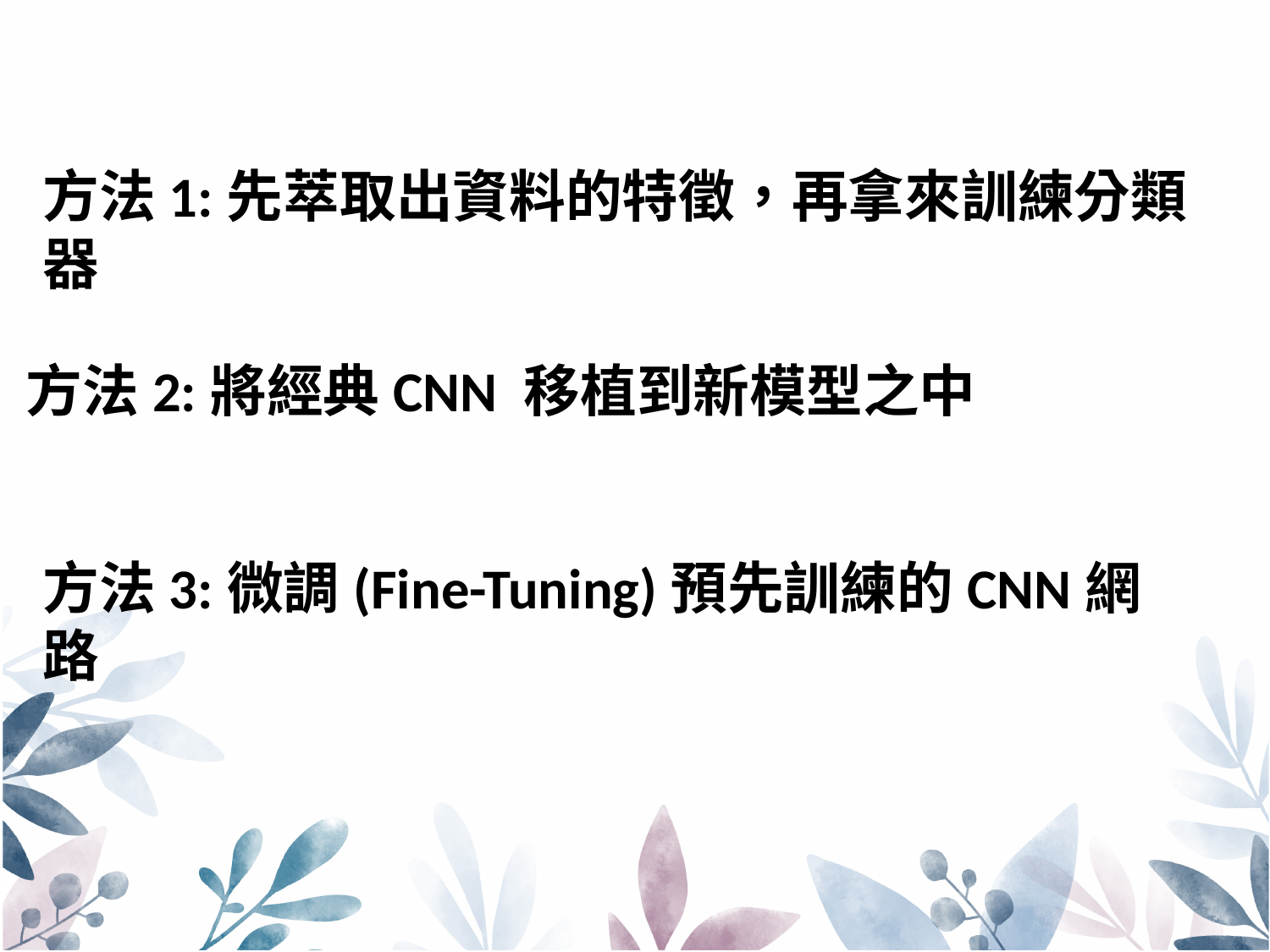

方法1:先萃取出資料的特徵，再拿來訓練分類器
方法2:將經典CNN 移植到新模型之中
方法3:微調(Fine-Tuning)預先訓練的CNN網路